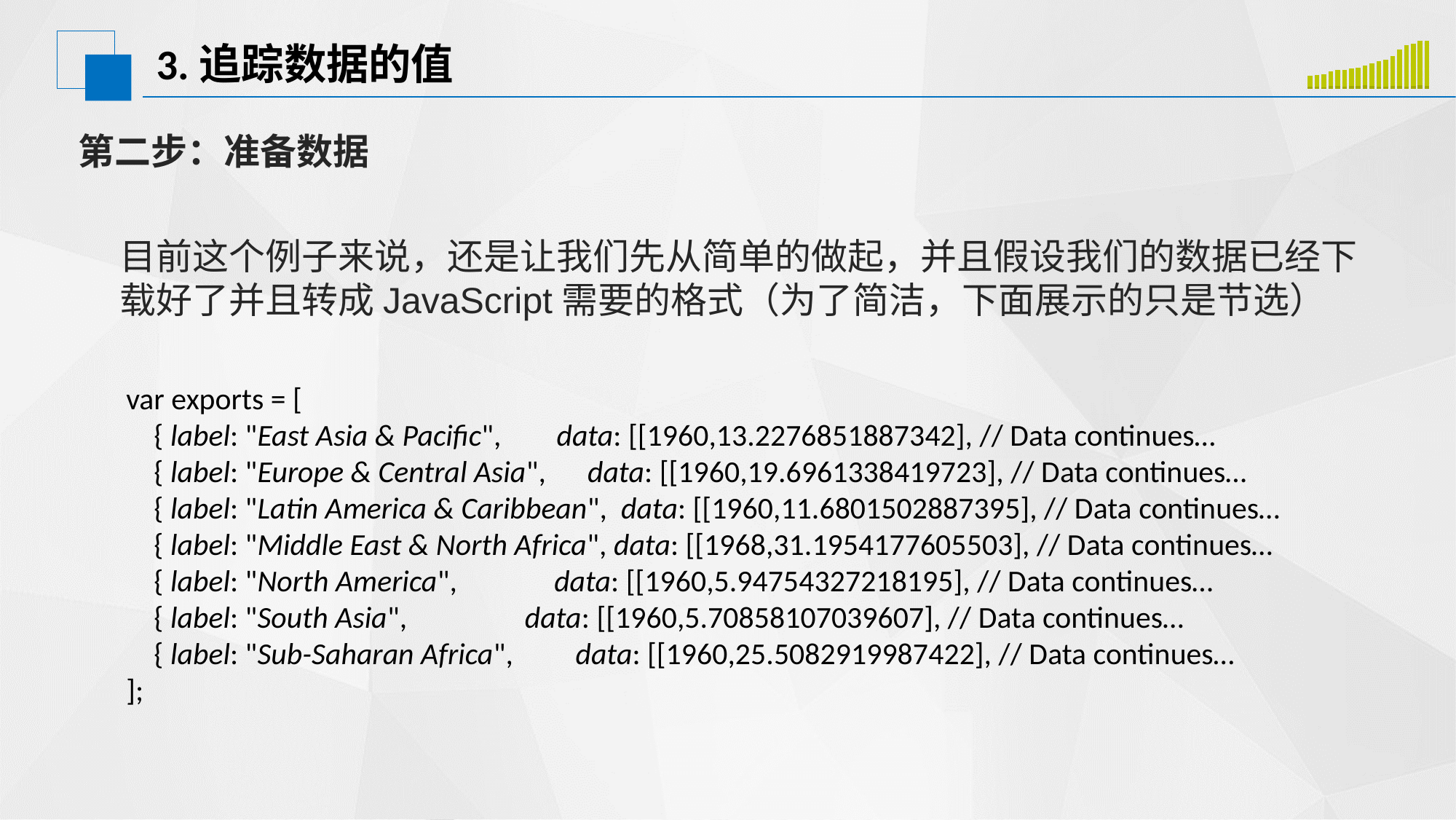

# 3.追踪数据的值

### Chart

| Category | 系列 1 | 系列 2 |
|---|---|---|
| 类别 1 | 0.3 | 1.6 |
| 类别 2 | 0.3 | 1.7 |
| 类别 3 | 0.2 | 1.9 |
| 类别 4 | 0.4 | 2.1 |
| 类别 5 | 0.4 | 2.3 |
| 类别 6 | 0.3 | 2.4 |
| 类别 7 | 0.4 | 2.5 |
| 类别 8 | 0.4 | 2.6 |
| 类别 9 | 0.5 | 2.8 |
| 类别 10 | 0.4 | 3.2 |
| 类别 11 | 0.3 | 3.6 |
| 类别 12 | 0.3 | 3.8 |
| 类别 13 | 0.4 | 4.3 |
| 类别 14 | 0.4 | 5.2 |
| 类别 15 | 0.3 | 5.9 |
| 类别 16 | 0.4 | 6.0 |
| 类别 17 | 0.5 | 6.3 |
| 类别 18 | 0.4 | 6.4 |
第二步：准备数据
目前这个例子来说，还是让我们先从简单的做起，并且假设我们的数据已经下载好了并且转成JavaScript需要的格式（为了简洁，下面展示的只是节选）
var exports = [
    { label: "East Asia & Pacific",        data: [[1960,13.2276851887342], // Data continues…
    { label: "Europe & Central Asia",      data: [[1960,19.6961338419723], // Data continues…
    { label: "Latin America & Caribbean",  data: [[1960,11.6801502887395], // Data continues…
    { label: "Middle East & North Africa", data: [[1968,31.1954177605503], // Data continues…
    { label: "North America",              data: [[1960,5.94754327218195], // Data continues…
    { label: "South Asia",                 data: [[1960,5.70858107039607], // Data continues…
    { label: "Sub-Saharan Africa",         data: [[1960,25.5082919987422], // Data continues…
];